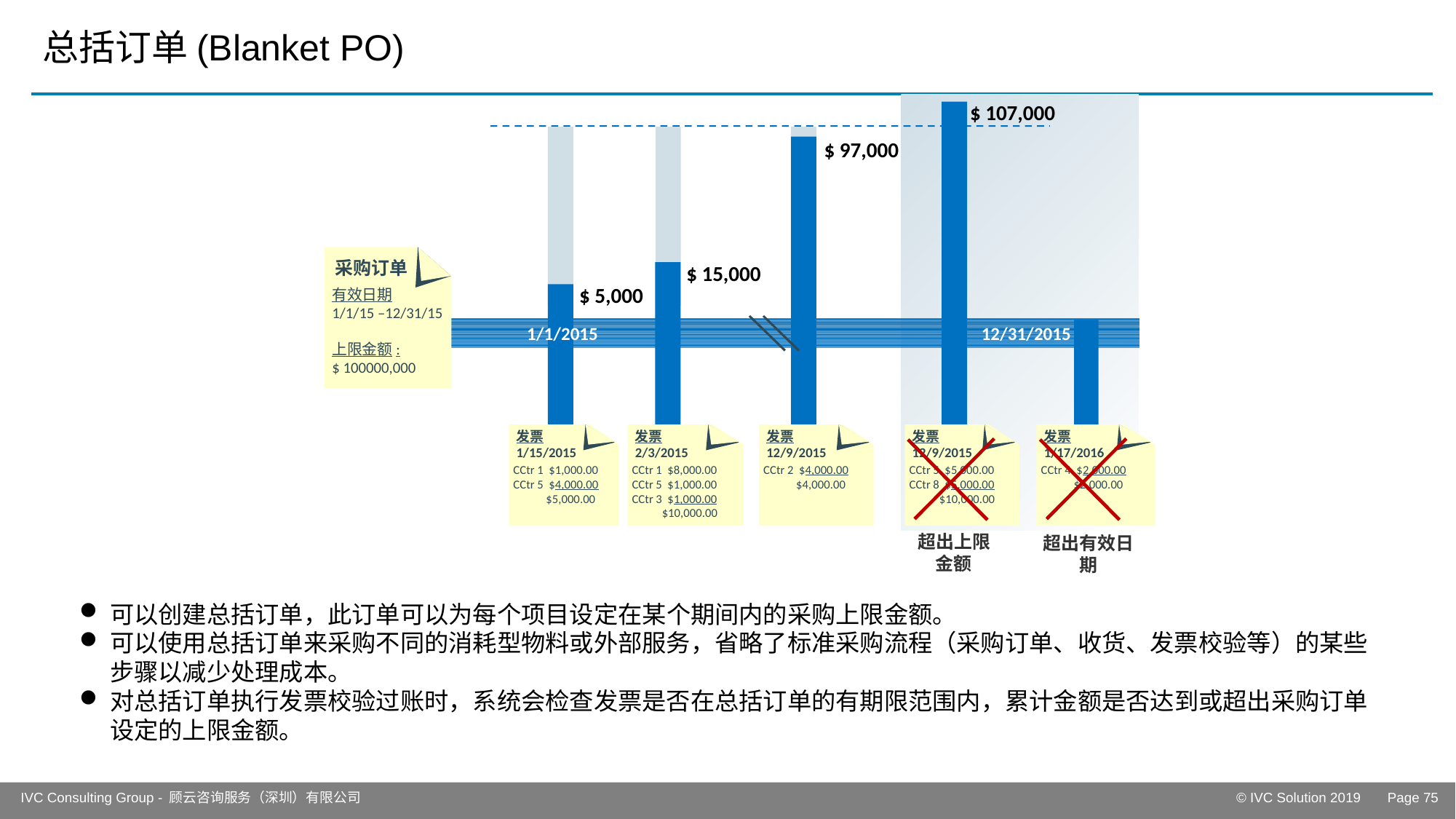

# 总括订单(Blanket PO)

$ 107,000

$ 97,000

采购订单
有效日期
1/1/15 –12/31/15

上限金额:
$ 100000,000

$ 15,000

$ 5,000

12/31/2015
1/1/2015

发票
1/15/2015

CCtr 1  $1,000.00
CCtr 5  $4,000.00
            $5,000.00

发票
2/3/2015

CCtr 1  $8,000.00
CCtr 5  $1,000.00
CCtr 3  $1,000.00
           $10,000.00

发票
12/9/2015

CCtr 2  $4,000.00
            $4,000.00

发票
12/9/2015

CCtr 5  $5,000.00
CCtr 8  $5,000.00
           $10,000.00

发票
1/17/2016

CCtr 4  $2,000.00
            $2,000.00

超出上限金额
超出有效日期
可以创建总括订单，此订单可以为每个项目设定在某个期间内的采购上限金额。
可以使用总括订单来采购不同的消耗型物料或外部服务，省略了标准采购流程（采购订单、收货、发票校验等）的某些步骤以减少处理成本。
对总括订单执行发票校验过账时，系统会检查发票是否在总括订单的有期限范围内，累计金额是否达到或超出采购订单设定的上限金额。